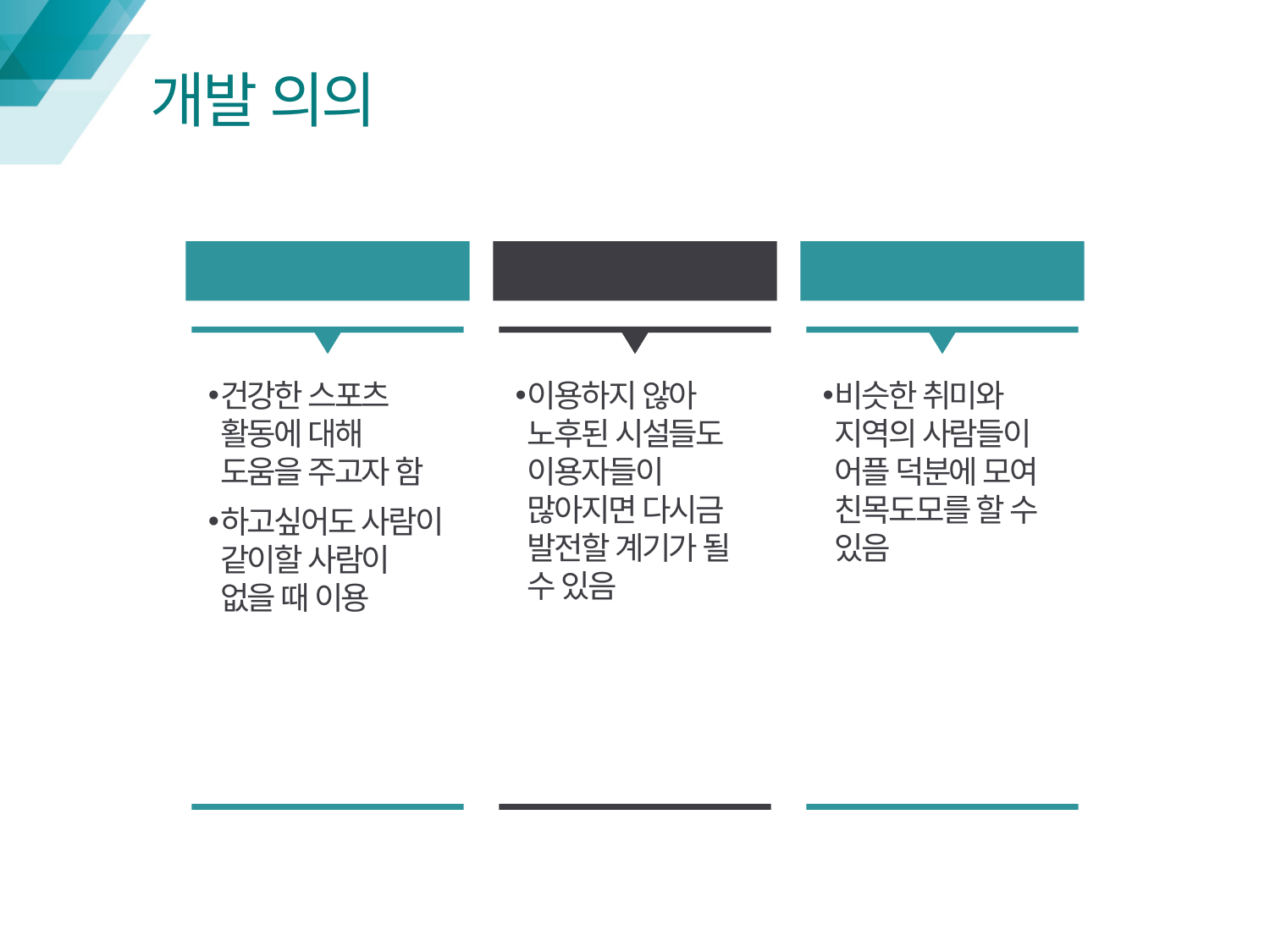

# 개발 의의
체육활동 장려
공원시설 활성화
소통의 장

건강한 스포츠 활동에 대해 도움을 주고자 함
하고싶어도 사람이 같이할 사람이 없을 때 이용
이용하지 않아 노후된 시설들도 이용자들이 많아지면 다시금 발전할 계기가 될 수 있음
비슷한 취미와 지역의 사람들이 어플 덕분에 모여 친목도모를 할 수 있음